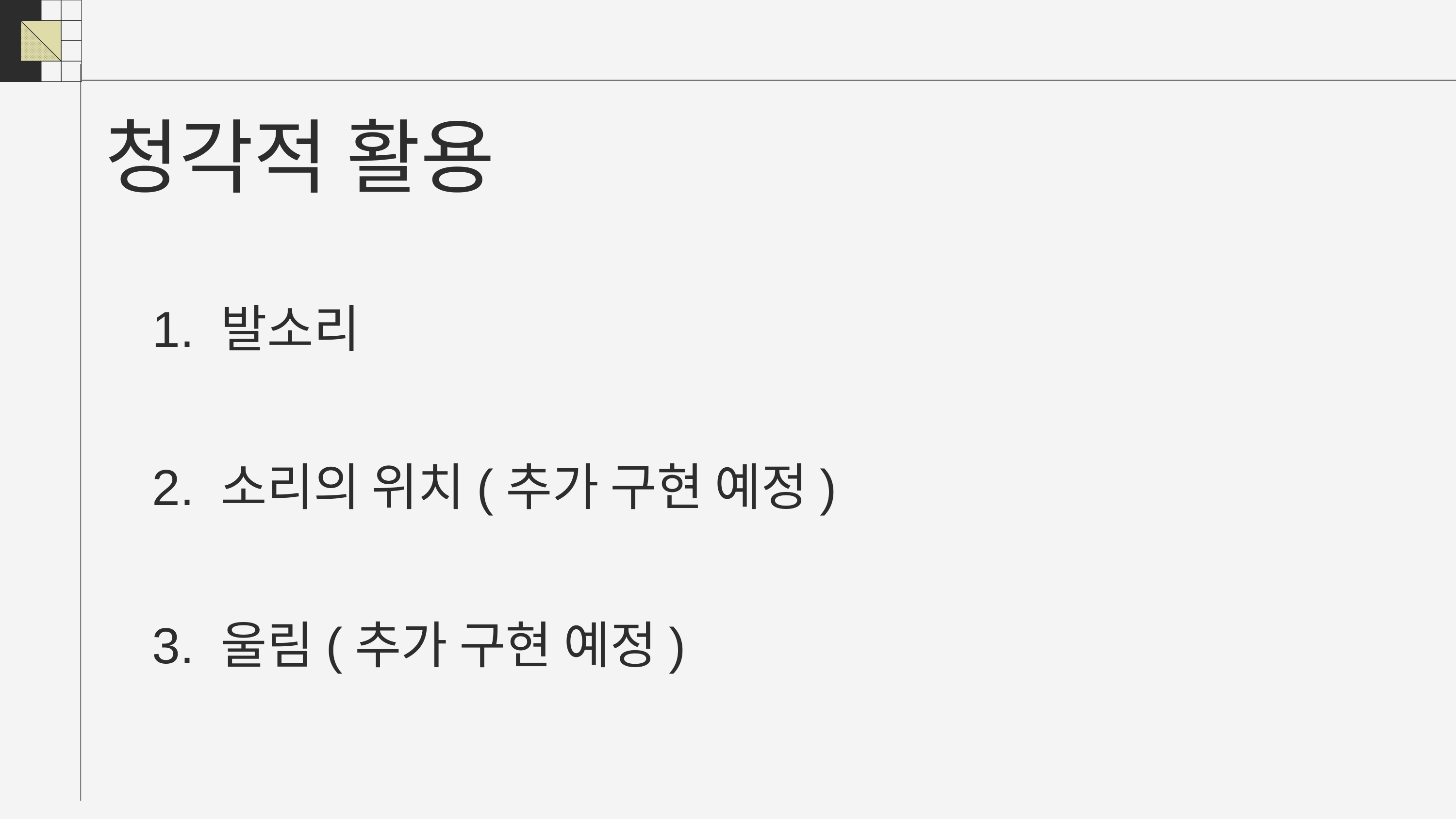

청각적 활용
1. 발소리
2. 소리의 위치(추가 구현 예정)
3. 울림(추가 구현 예정)